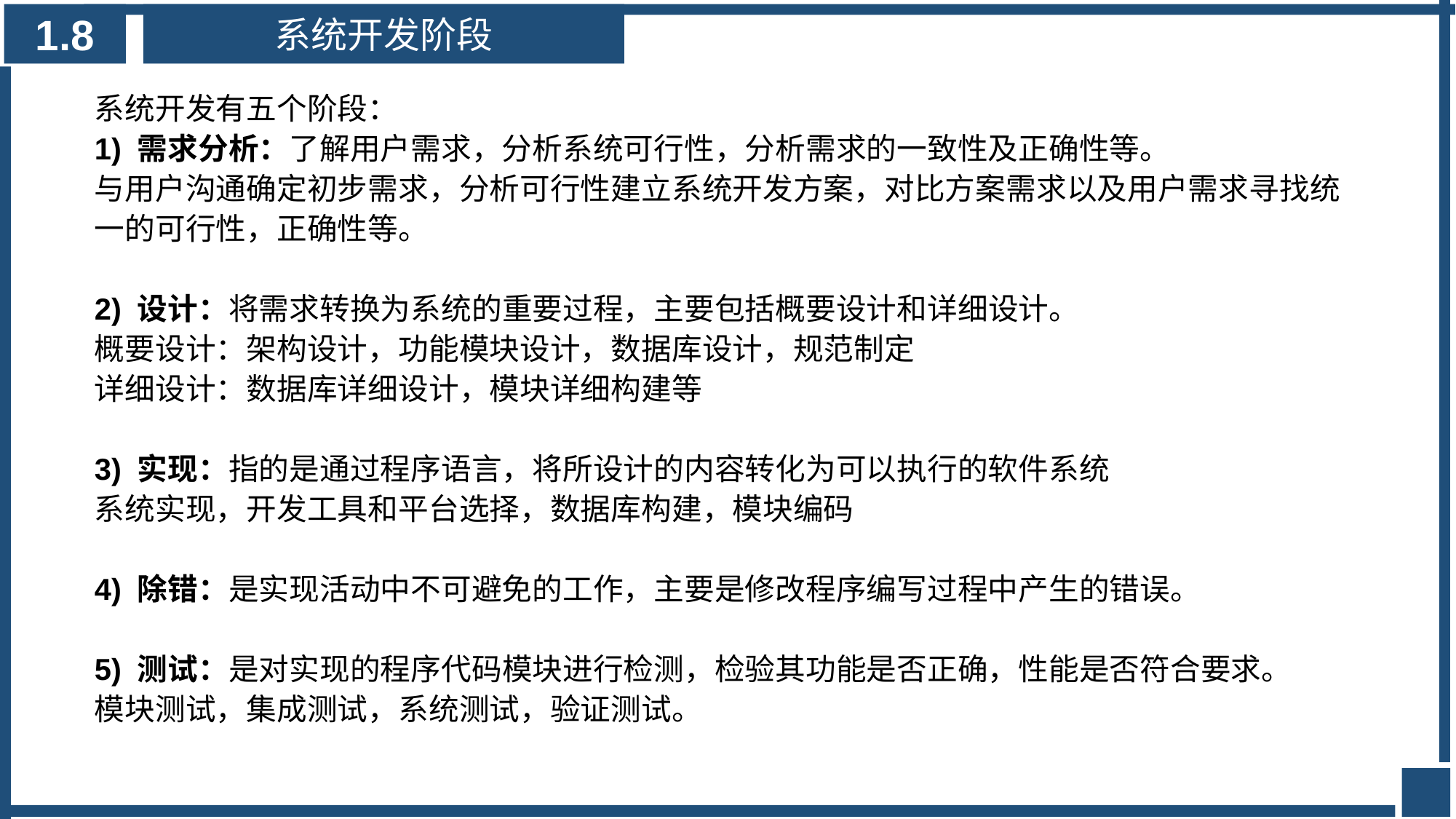

1.8

系统开发阶段
系统开发有五个阶段：
1) 需求分析：了解用户需求，分析系统可行性，分析需求的一致性及正确性等。与用户沟通确定初步需求，分析可行性建立系统开发方案，对比方案需求以及用户需求寻找统一的可行性，正确性等。

2) 设计：将需求转换为系统的重要过程，主要包括概要设计和详细设计。概要设计：架构设计，功能模块设计，数据库设计，规范制定详细设计：数据库详细设计，模块详细构建等

3) 实现：指的是通过程序语言，将所设计的内容转化为可以执行的软件系统系统实现，开发工具和平台选择，数据库构建，模块编码

4) 除错：是实现活动中不可避免的工作，主要是修改程序编写过程中产生的错误。

5) 测试：是对实现的程序代码模块进行检测，检验其功能是否正确，性能是否符合要求。模块测试，集成测试，系统测试，验证测试。